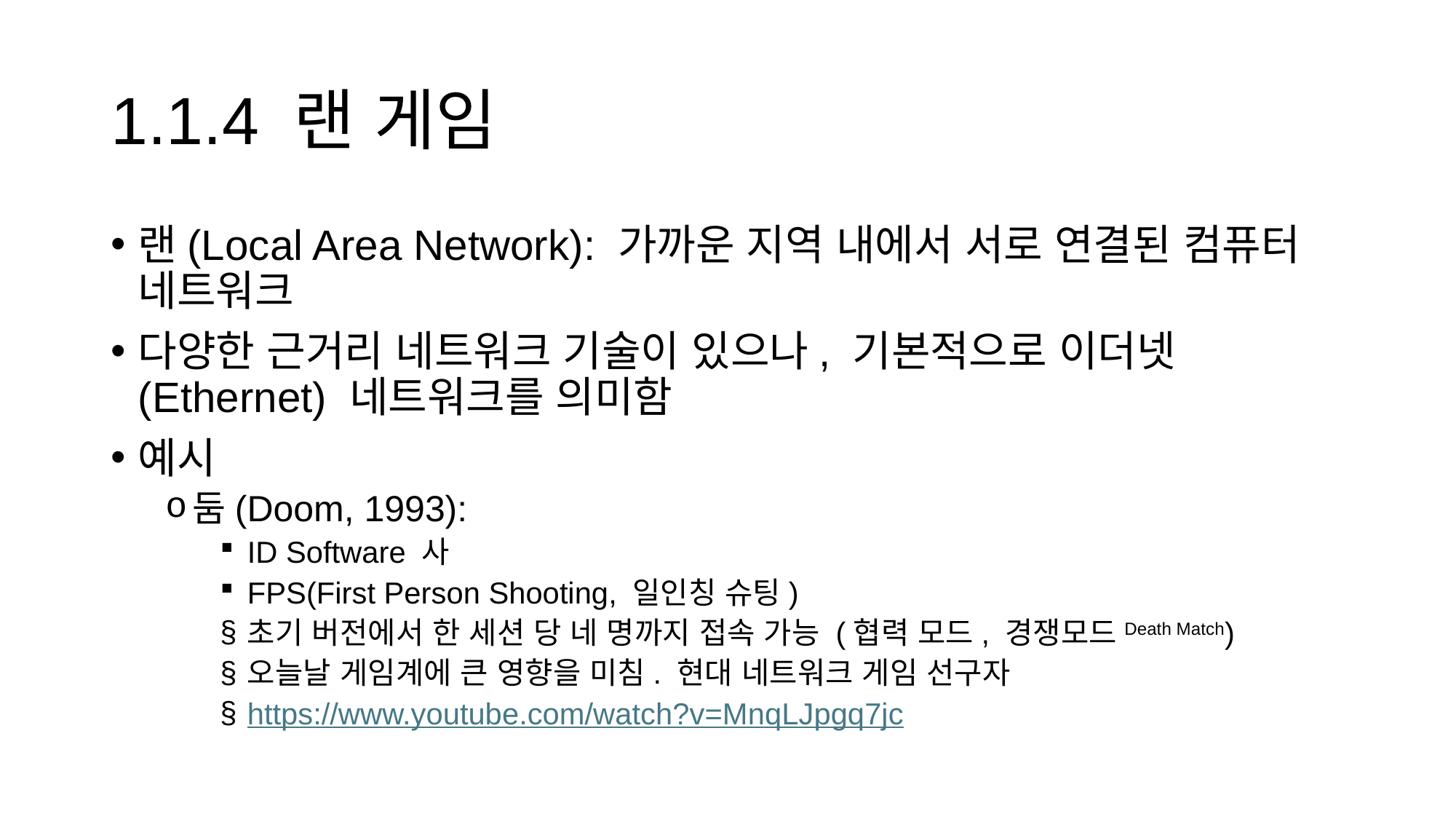

# 1.1.4 랜 게임
랜(Local Area Network): 가까운 지역 내에서 서로 연결된 컴퓨터 네트워크
다양한 근거리 네트워크 기술이 있으나, 기본적으로 이더넷(Ethernet) 네트워크를 의미함
예시
둠(Doom, 1993):
ID Software 사
FPS(First Person Shooting, 일인칭 슈팅)
초기 버전에서 한 세션 당 네 명까지 접속 가능 (협력 모드, 경쟁모드Death Match)
오늘날 게임계에 큰 영향을 미침. 현대 네트워크 게임 선구자
https://www.youtube.com/watch?v=MnqLJpgq7jc